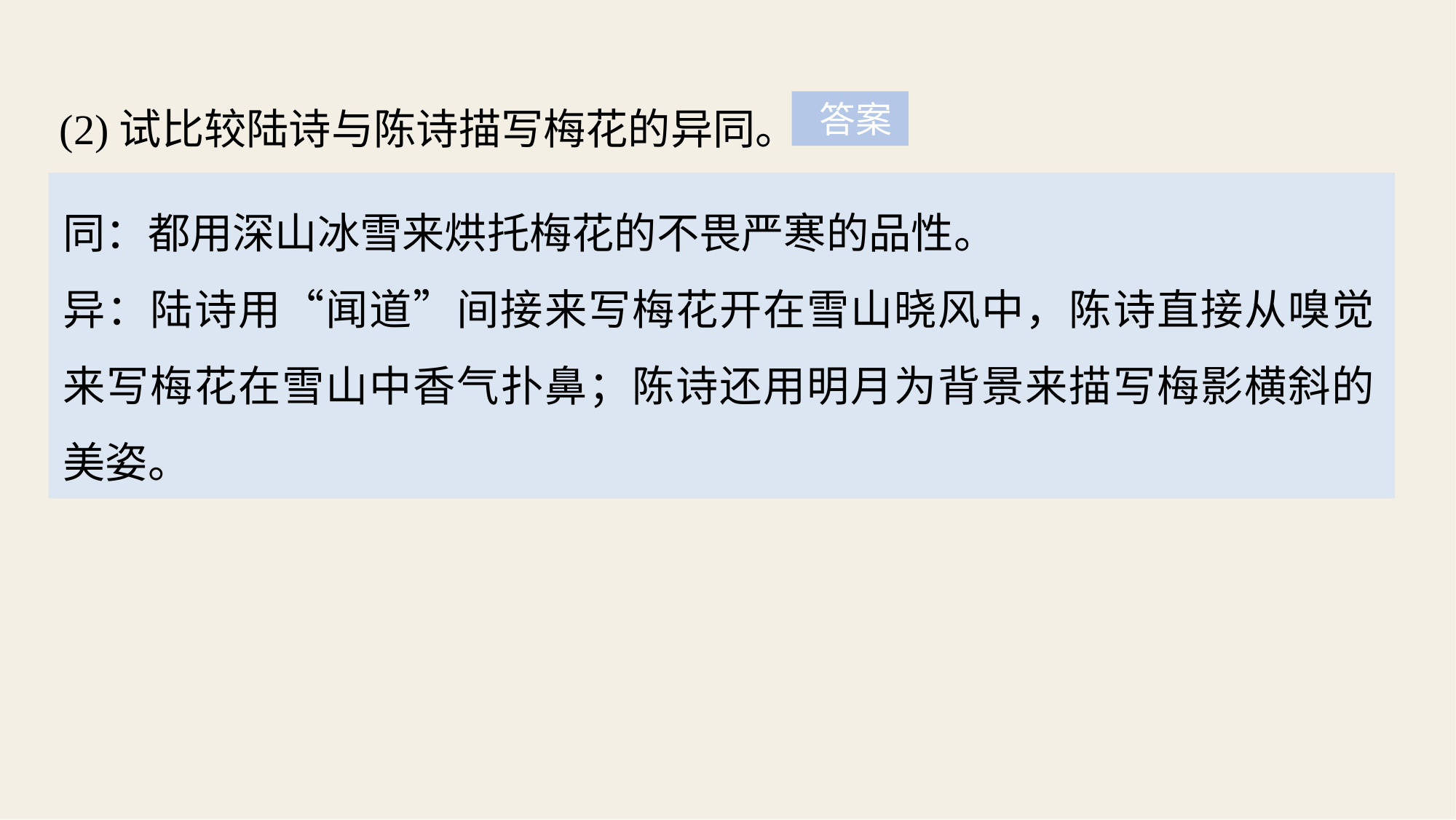

(2)试比较陆诗与陈诗描写梅花的异同。
 答案

同：都用深山冰雪来烘托梅花的不畏严寒的品性。
异：陆诗用“闻道”间接来写梅花开在雪山晓风中，陈诗直接从嗅觉来写梅花在雪山中香气扑鼻；陈诗还用明月为背景来描写梅影横斜的美姿。